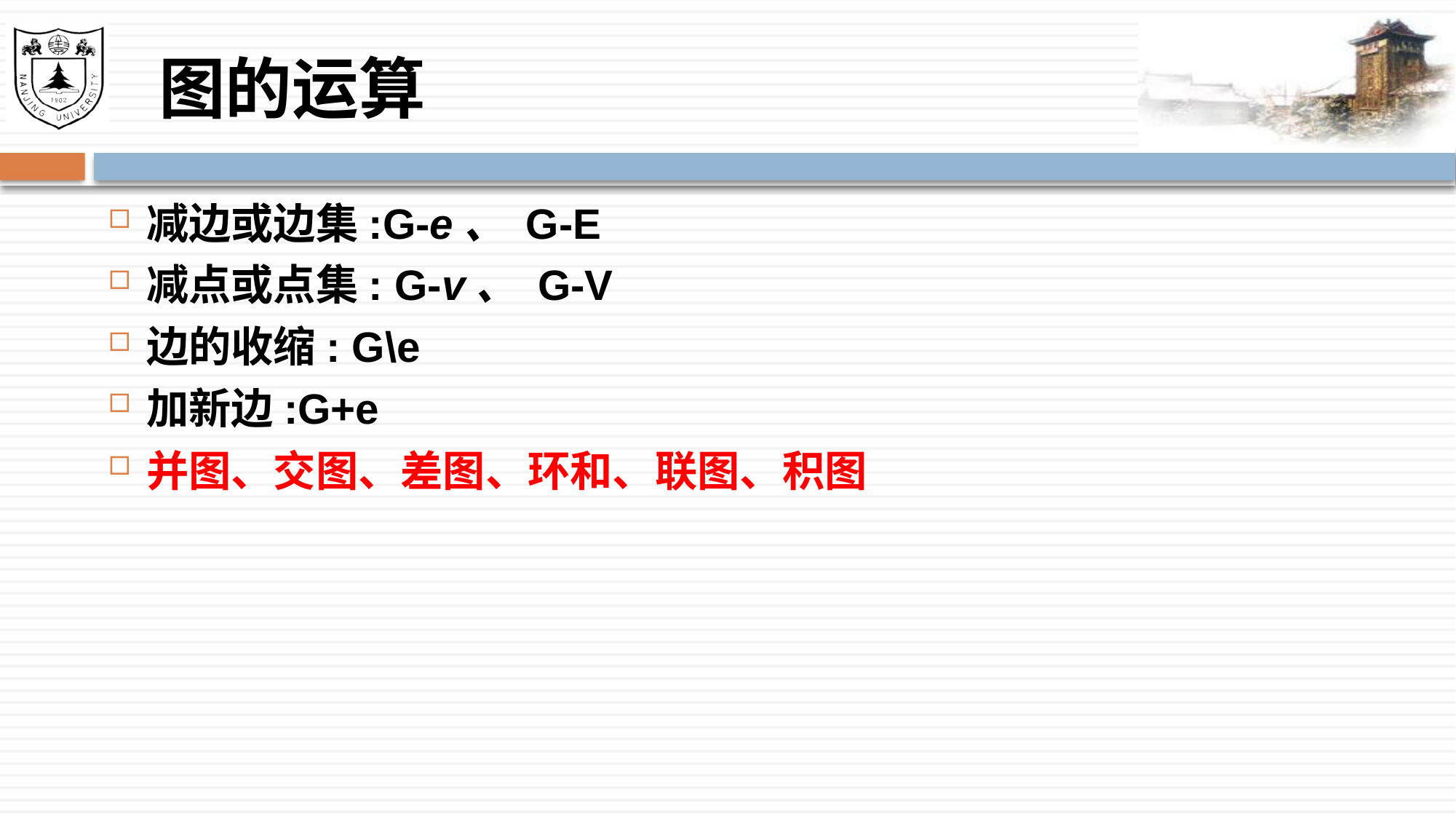

# 图的运算
减边或边集:G-e、 G-E
减点或点集: G-v、 G-V
边的收缩: G\e
加新边:G+e
并图、交图、差图、环和、联图、积图